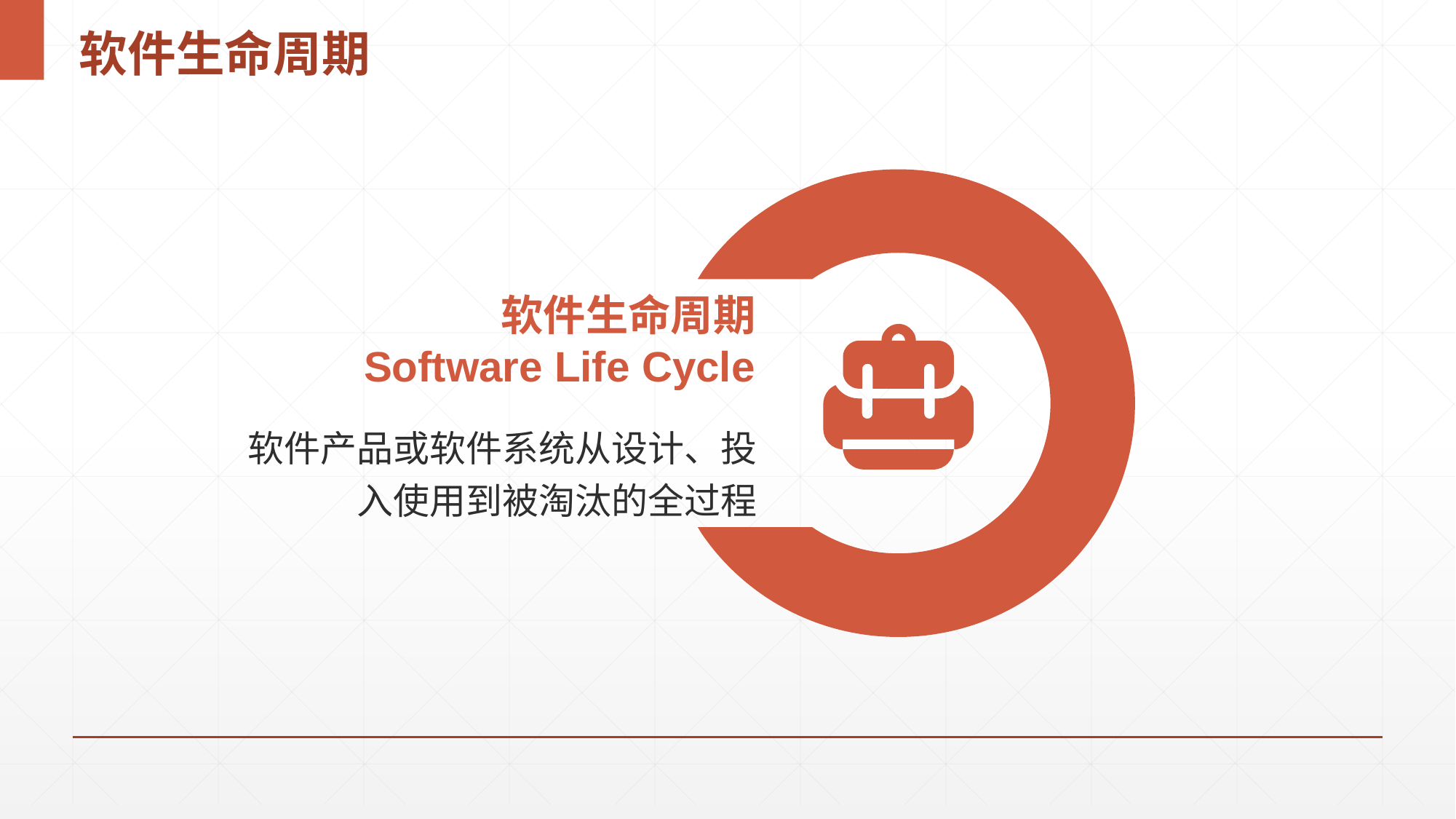

# 软件生命周期

软件生命周期
Software Life Cycle

软件产品或软件系统从设计、投入使用到被淘汰的全过程